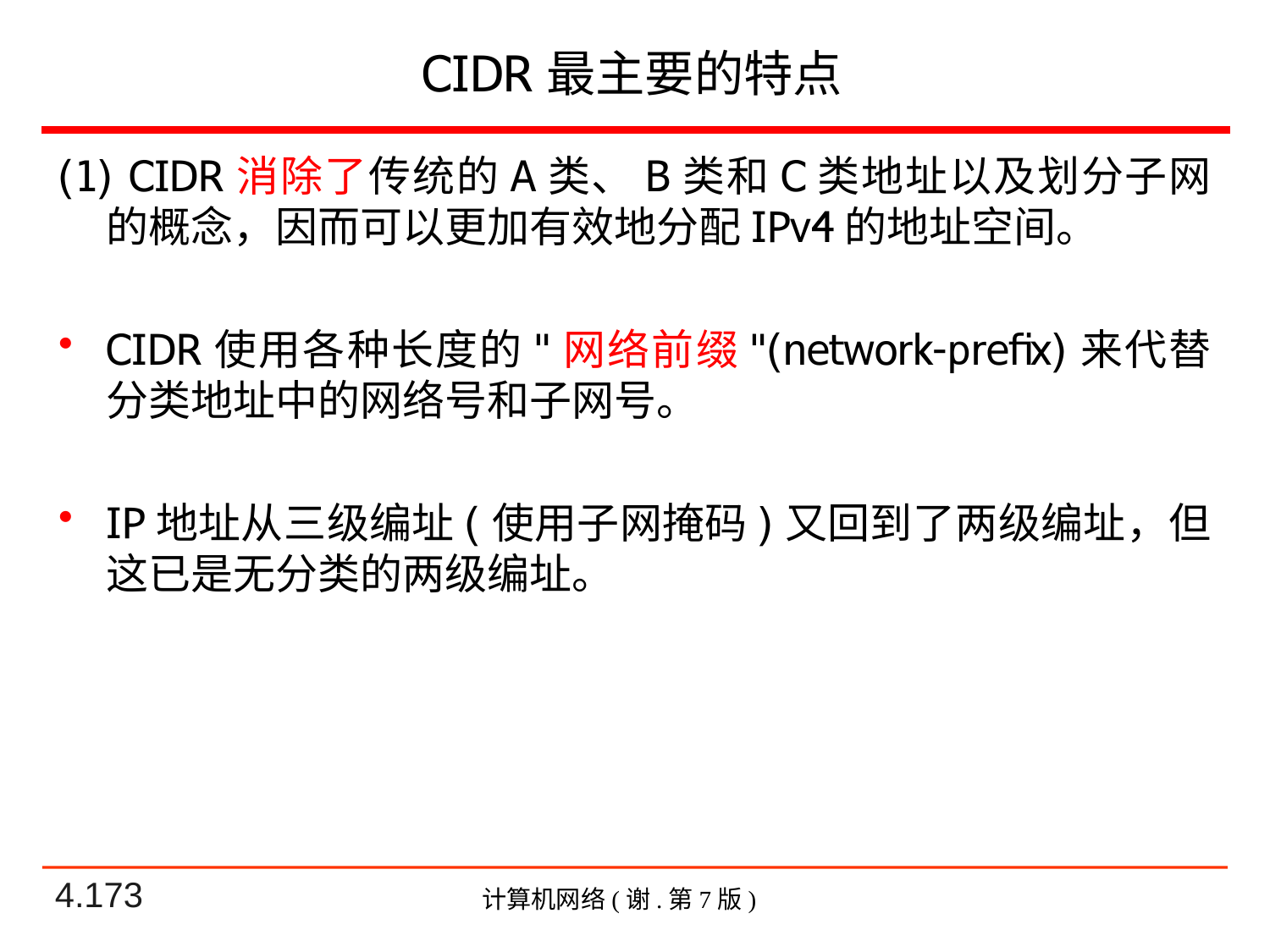

# CIDR最主要的特点
(1) CIDR消除了传统的A类、B类和C类地址以及划分子网的概念，因而可以更加有效地分配IPv4的地址空间。

CIDR使用各种长度的"网络前缀"(network-prefix)来代替分类地址中的网络号和子网号。

IP地址从三级编址(使用子网掩码)又回到了两级编址，但这已是无分类的两级编址。